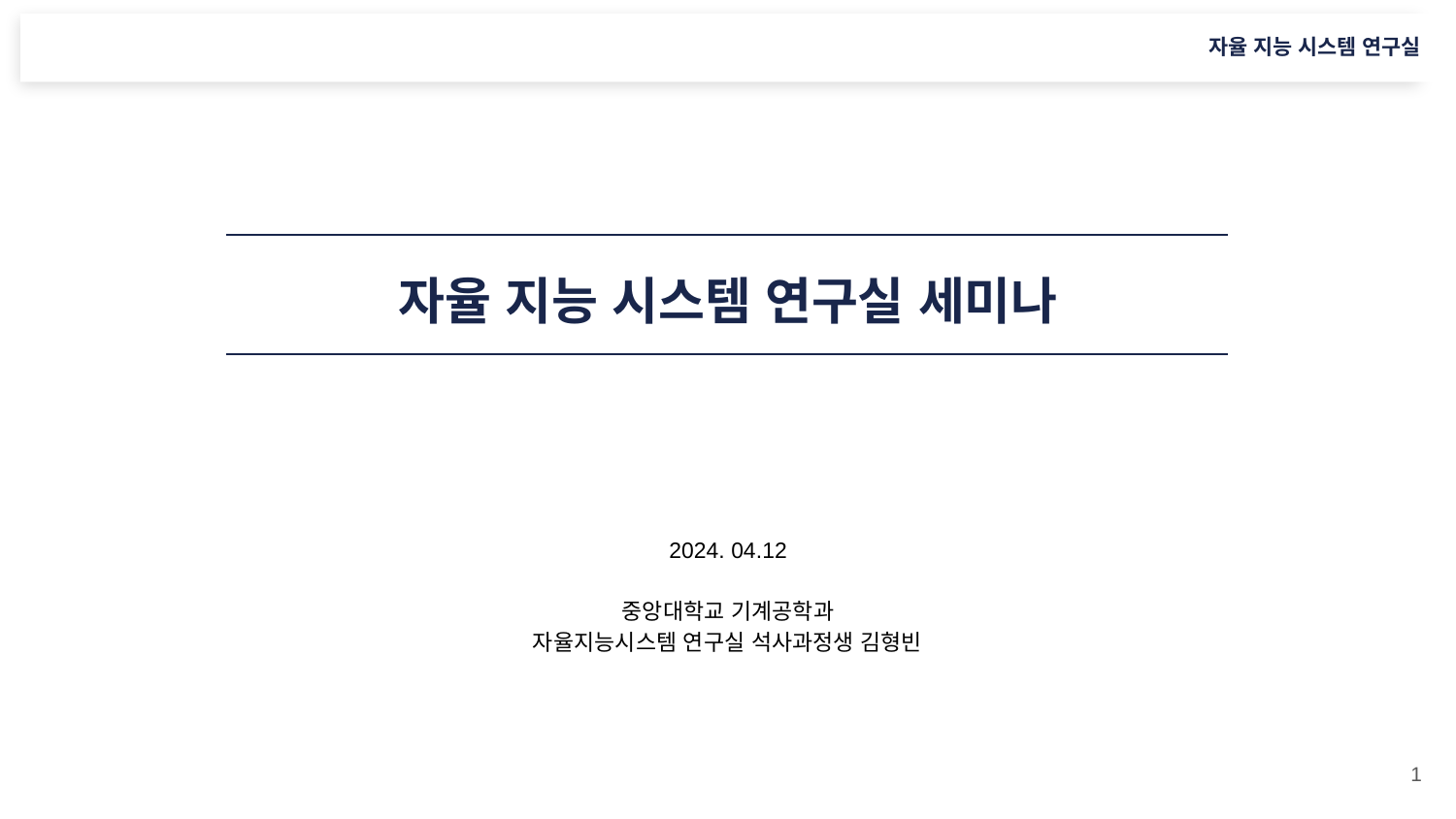

자율 지능 시스템 연구실
자율 지능 시스템 연구실 세미나
2024. 04.12

중앙대학교 기계공학과
자율지능시스템 연구실 석사과정생 김형빈
1